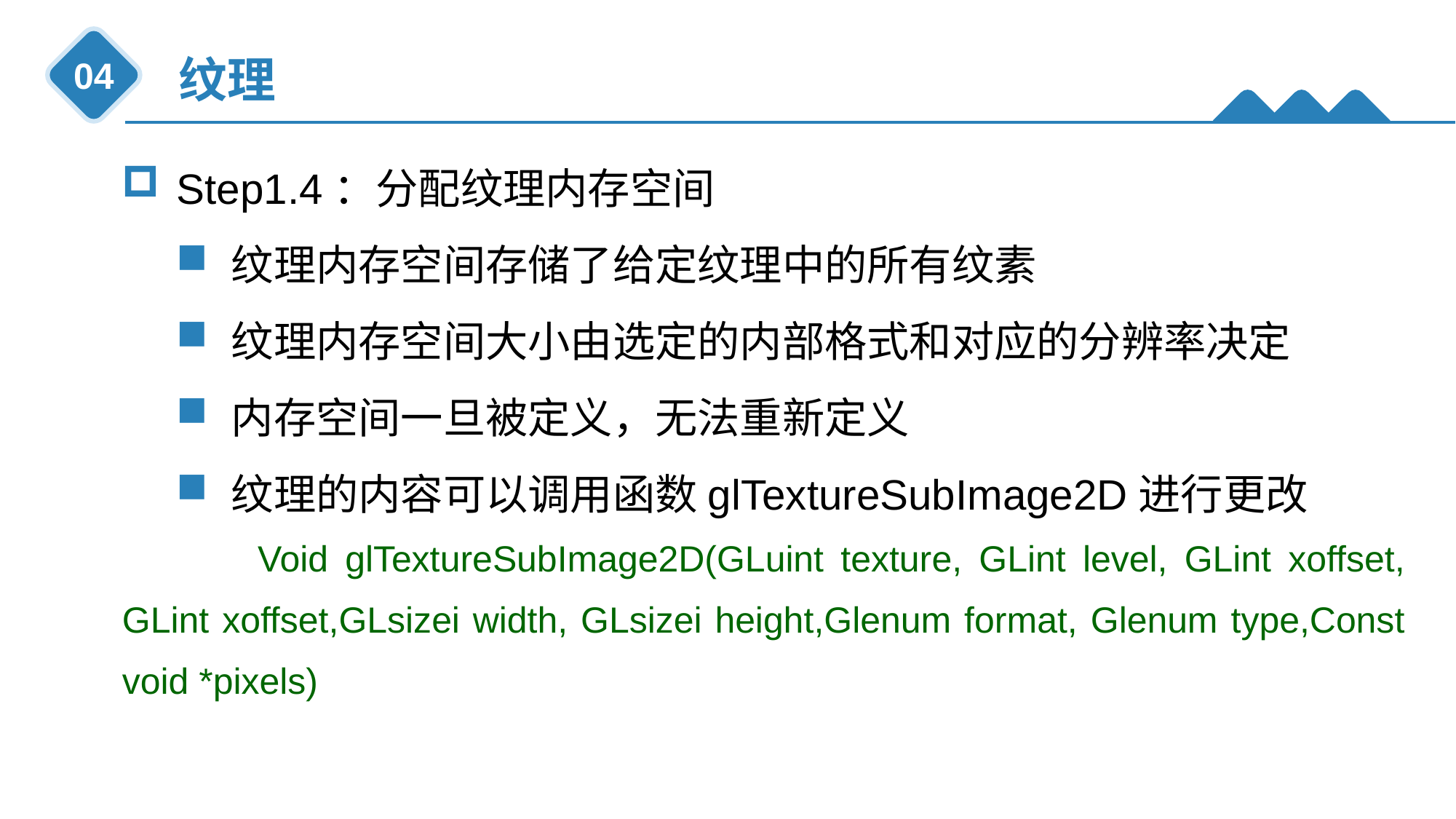

纹理
04

Step1.4：分配纹理内存空间
纹理内存空间存储了给定纹理中的所有纹素
纹理内存空间大小由选定的内部格式和对应的分辨率决定
内存空间一旦被定义，无法重新定义
纹理的内容可以调用函数glTextureSubImage2D进行更改
        Void glTextureSubImage2D(GLuint texture, GLint level, GLint xoffset, GLint xoffset,GLsizei width, GLsizei height,Glenum format, Glenum type,Const void *pixels)